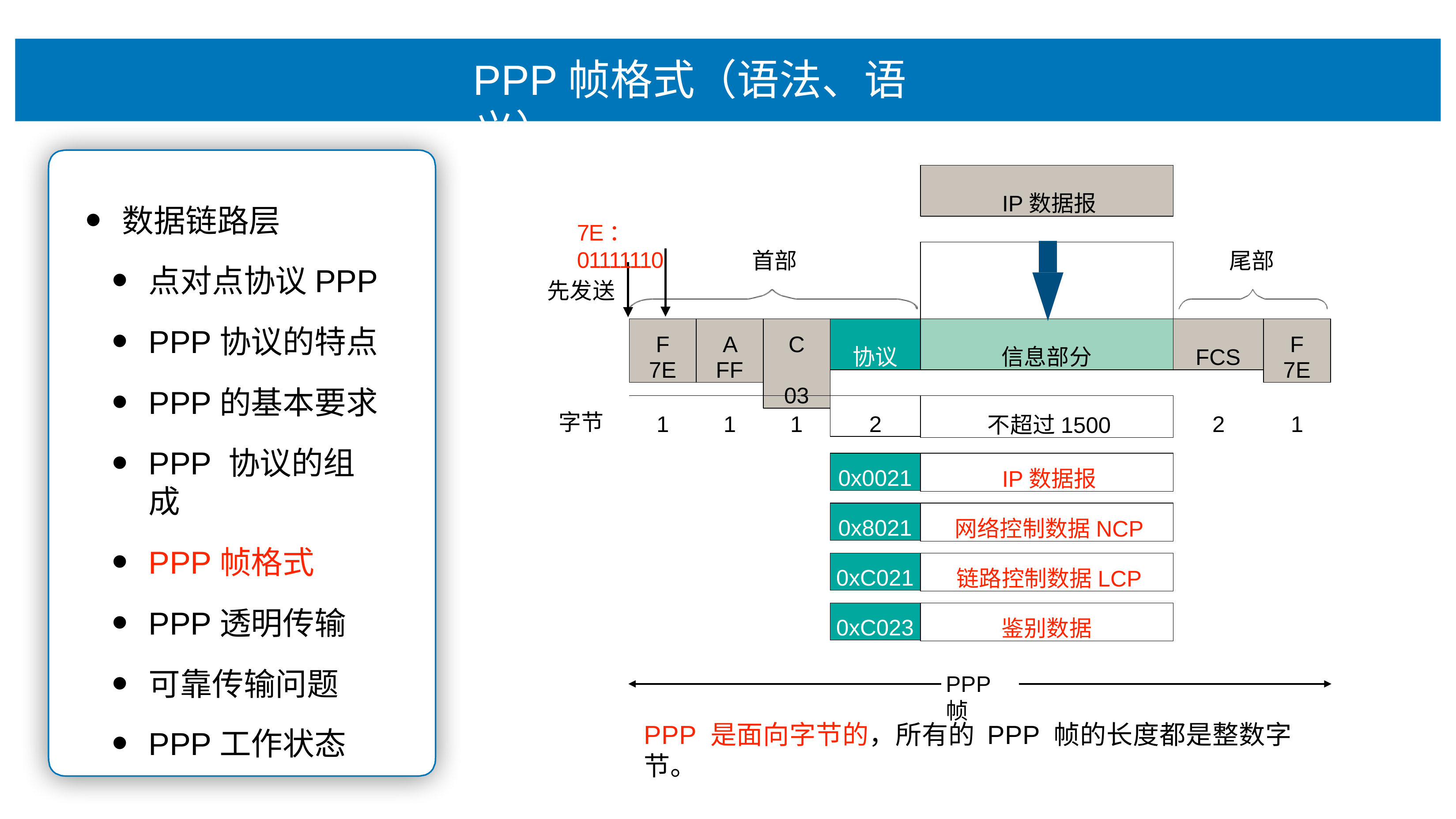

# PPP帧格式（语法、语义）

IP数据报
数据链路层
点对点协议PPP
PPP协议的特点
PPP的基本要求
PPP 协议的组成
PPP帧格式
PPP透明传输
可靠传输问题
PPP⼯作状态
7E：01111110

⾸部
尾部

先发送

F  7E
A  FF
C  03
协议
信息部分

FCS
F  7E

2
不超过1500
字节
1
1
1
2
1
0x0021
IP数据报
0x8021
⽹络控制数据NCP
0xC021
链路控制数据LCP
0xC023
鉴别数据
PPP帧

PPP 是⾯向字节的，所有的 PPP 帧的⻓度都是整数字节。